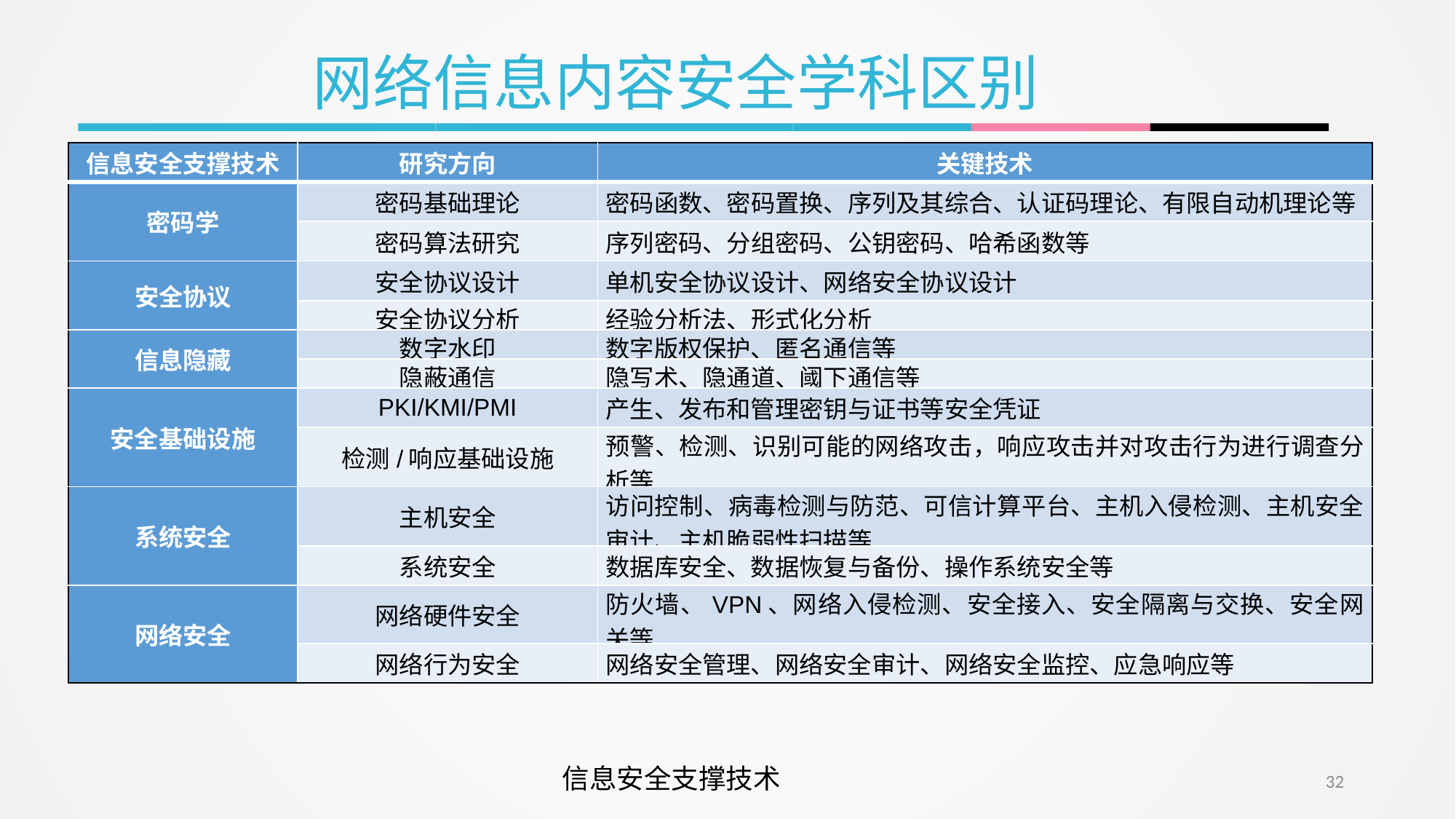

网络信息内容安全学科区别

| 信息安全支撑技术 | 研究方向 | 关键技术 |
| --- | --- | --- |
| 密码学 | 密码基础理论 | 密码函数、密码置换、序列及其综合、认证码理论、有限自动机理论等 |
|  | 密码算法研究 | 序列密码、分组密码、公钥密码、哈希函数等 |
| 安全协议 | 安全协议设计 | 单机安全协议设计、网络安全协议设计 |
|  | 安全协议分析 | 经验分析法、形式化分析 |
| 信息隐藏 | 数字水印 | 数字版权保护、匿名通信等 |
|  | 隐蔽通信 | 隐写术、隐通道、阈下通信等 |
| 安全基础设施 | PKI/KMI/PMI | 产生、发布和管理密钥与证书等安全凭证 |
|  | 检测/响应基础设施 | 预警、检测、识别可能的网络攻击，响应攻击并对攻击行为进行调查分析等 |
| 系统安全 | 主机安全 | 访问控制、病毒检测与防范、可信计算平台、主机入侵检测、主机安全审计、主机脆弱性扫描等 |
|  | 系统安全 | 数据库安全、数据恢复与备份、操作系统安全等 |
| 网络安全 | 网络硬件安全 | 防火墙、VPN、网络入侵检测、安全接入、安全隔离与交换、安全网关等 |
|  | 网络行为安全 | 网络安全管理、网络安全审计、网络安全监控、应急响应等 |
信息安全支撑技术
32